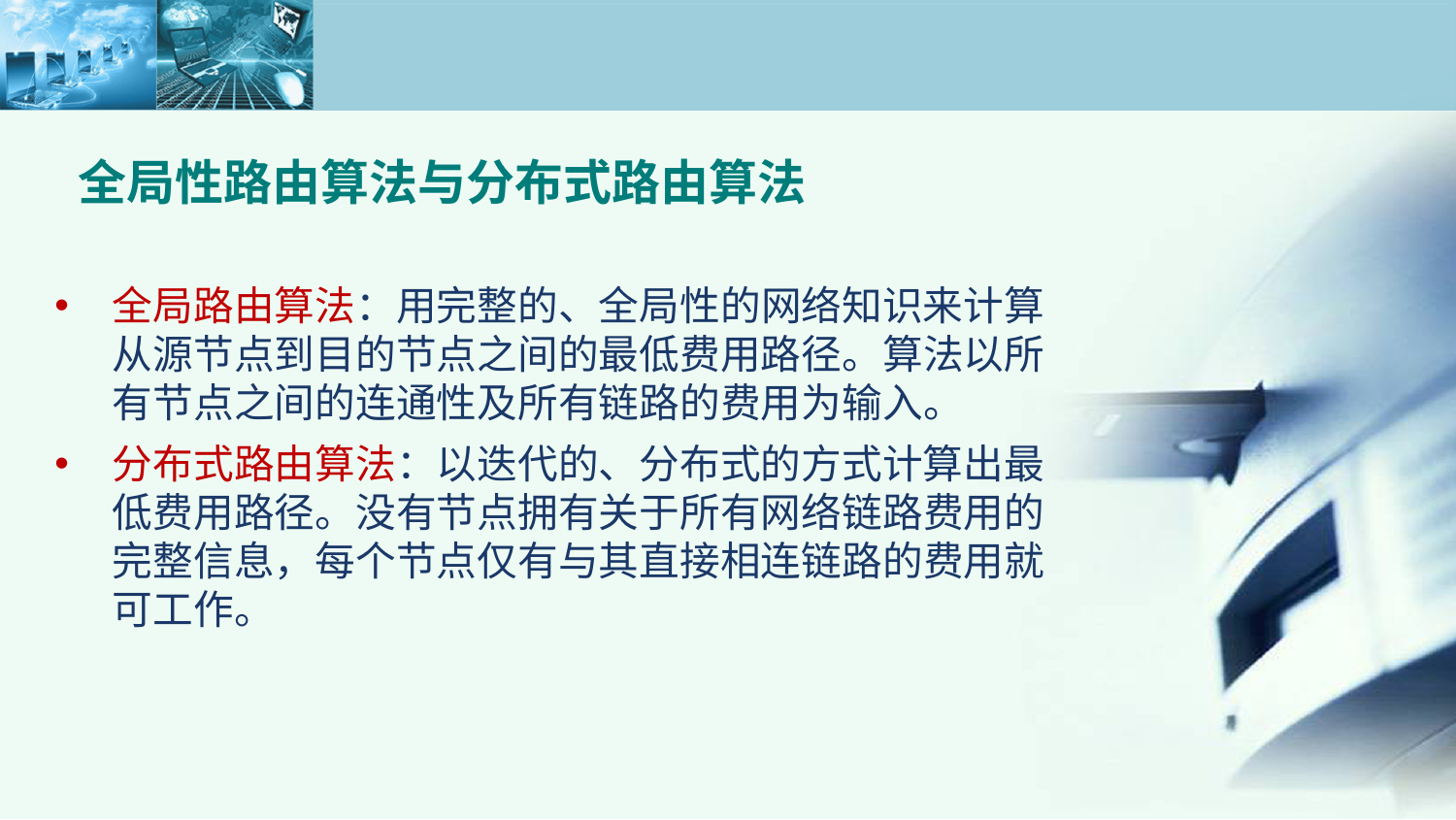

# 全局性路由算法与分布式路由算法
全局路由算法：用完整的、全局性的网络知识来计算从源节点到目的节点之间的最低费用路径。算法以所有节点之间的连通性及所有链路的费用为输入。
分布式路由算法：以迭代的、分布式的方式计算出最低费用路径。没有节点拥有关于所有网络链路费用的完整信息，每个节点仅有与其直接相连链路的费用就可工作。